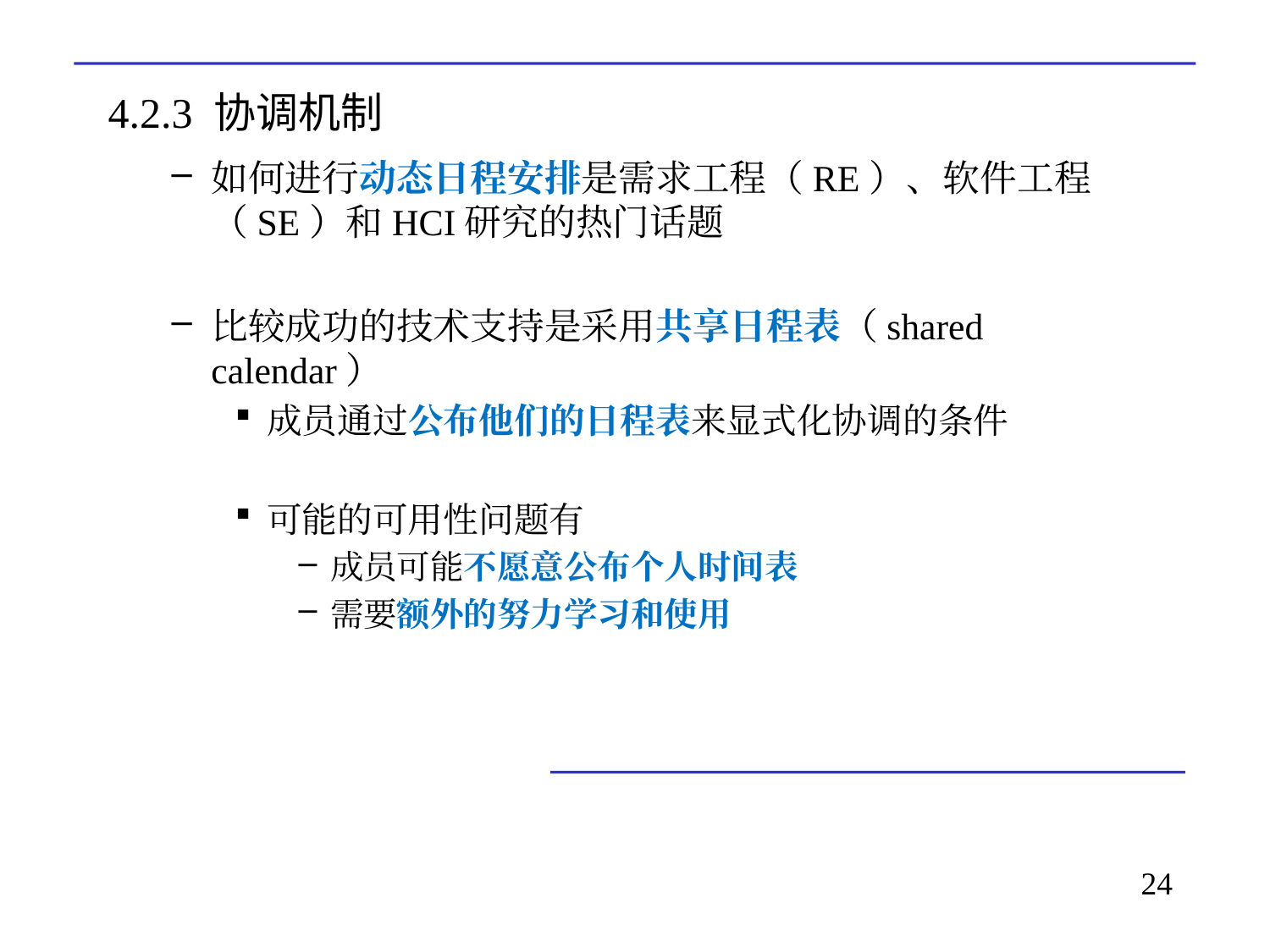

# 4.2.3 协调机制
如何进行动态日程安排是需求工程（RE）、软件工程（SE）和HCI研究的热门话题

比较成功的技术支持是采用共享日程表（shared calendar）
成员通过公布他们的日程表来显式化协调的条件

可能的可用性问题有
成员可能不愿意公布个人时间表
需要额外的努力学习和使用
24